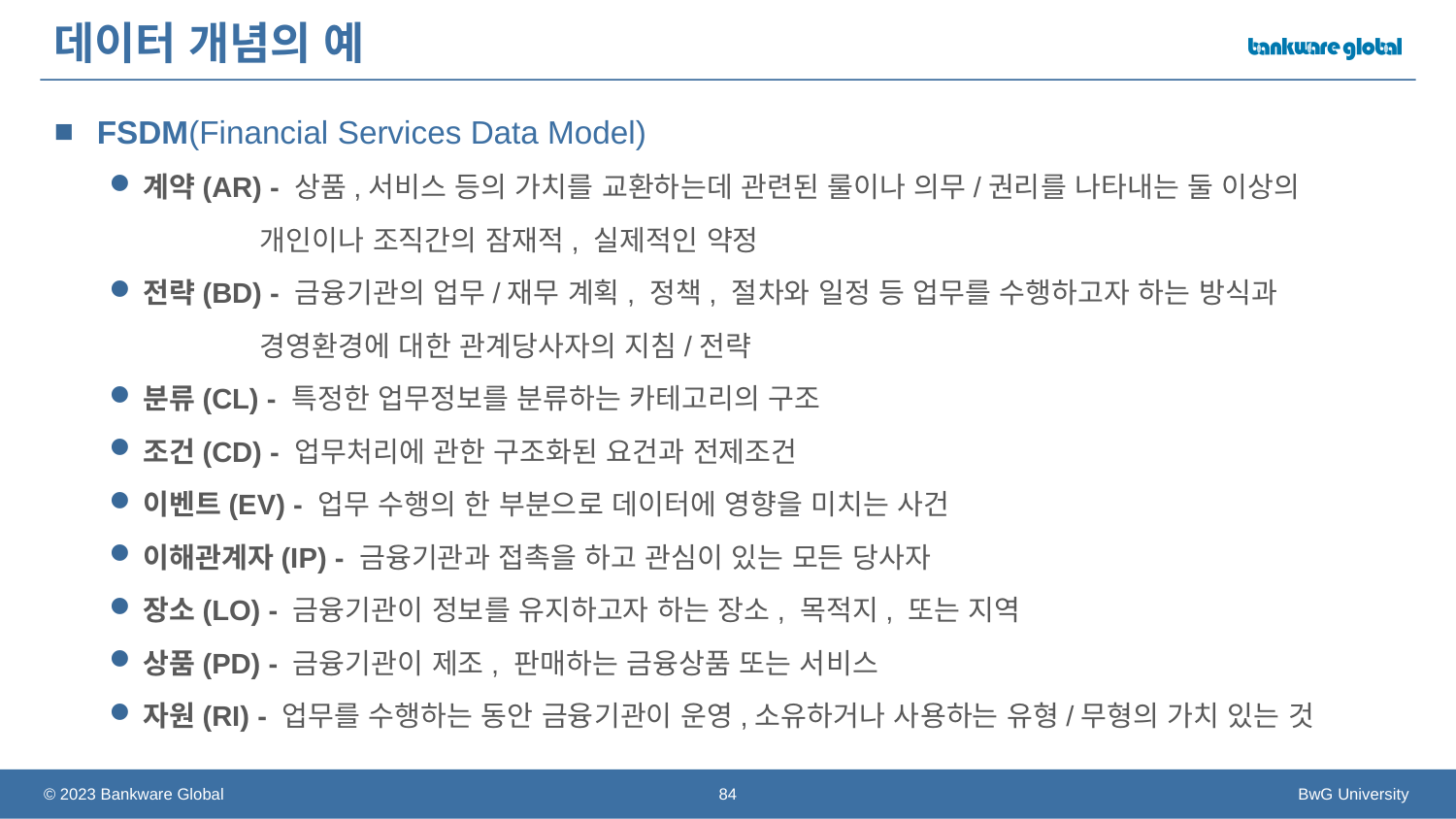

# 데이터 개념의 예
FSDM(Financial Services Data Model)
계약(AR) - 상품,서비스 등의 가치를 교환하는데 관련된 룰이나 의무/권리를 나타내는 둘 이상의
                  개인이나 조직간의 잠재적, 실제적인 약정
전략(BD) - 금융기관의 업무/재무 계획, 정책, 절차와 일정 등 업무를 수행하고자 하는 방식과
                  경영환경에 대한 관계당사자의 지침/전략
분류(CL) - 특정한 업무정보를 분류하는 카테고리의 구조
조건(CD) - 업무처리에 관한 구조화된 요건과 전제조건
이벤트(EV) - 업무 수행의 한 부분으로 데이터에 영향을 미치는 사건
이해관계자(IP) - 금융기관과 접촉을 하고 관심이 있는 모든 당사자
장소(LO) - 금융기관이 정보를 유지하고자 하는 장소, 목적지, 또는 지역
상품(PD) - 금융기관이 제조, 판매하는 금융상품 또는 서비스
자원(RI) - 업무를 수행하는 동안 금융기관이 운영,소유하거나 사용하는 유형/무형의 가치 있는 것
84